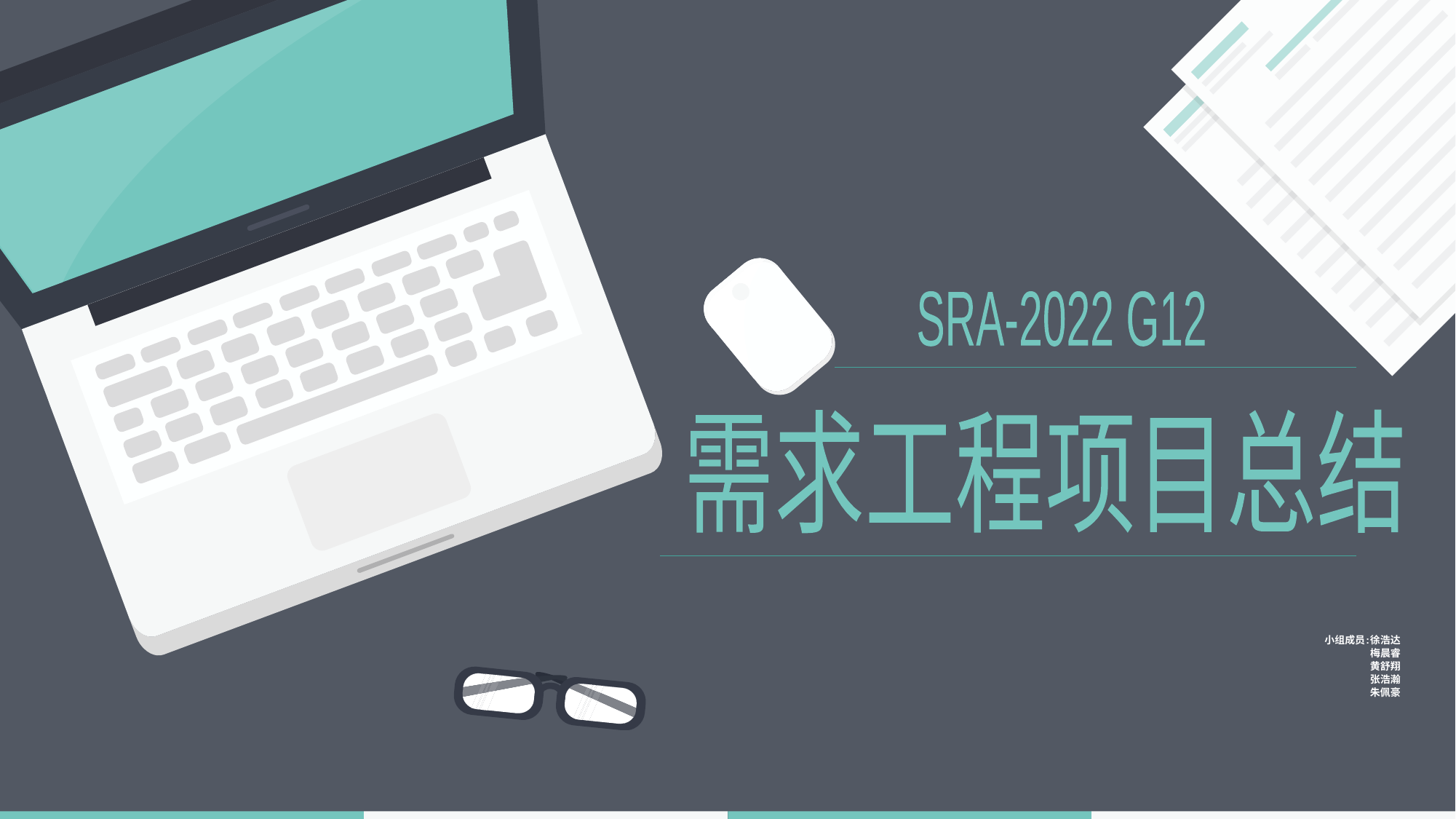

SRA-2022 G12
需求工程项目总结
# 小组成员:徐浩达 梅晨睿 黄舒翔 张浩瀚 朱佩豪